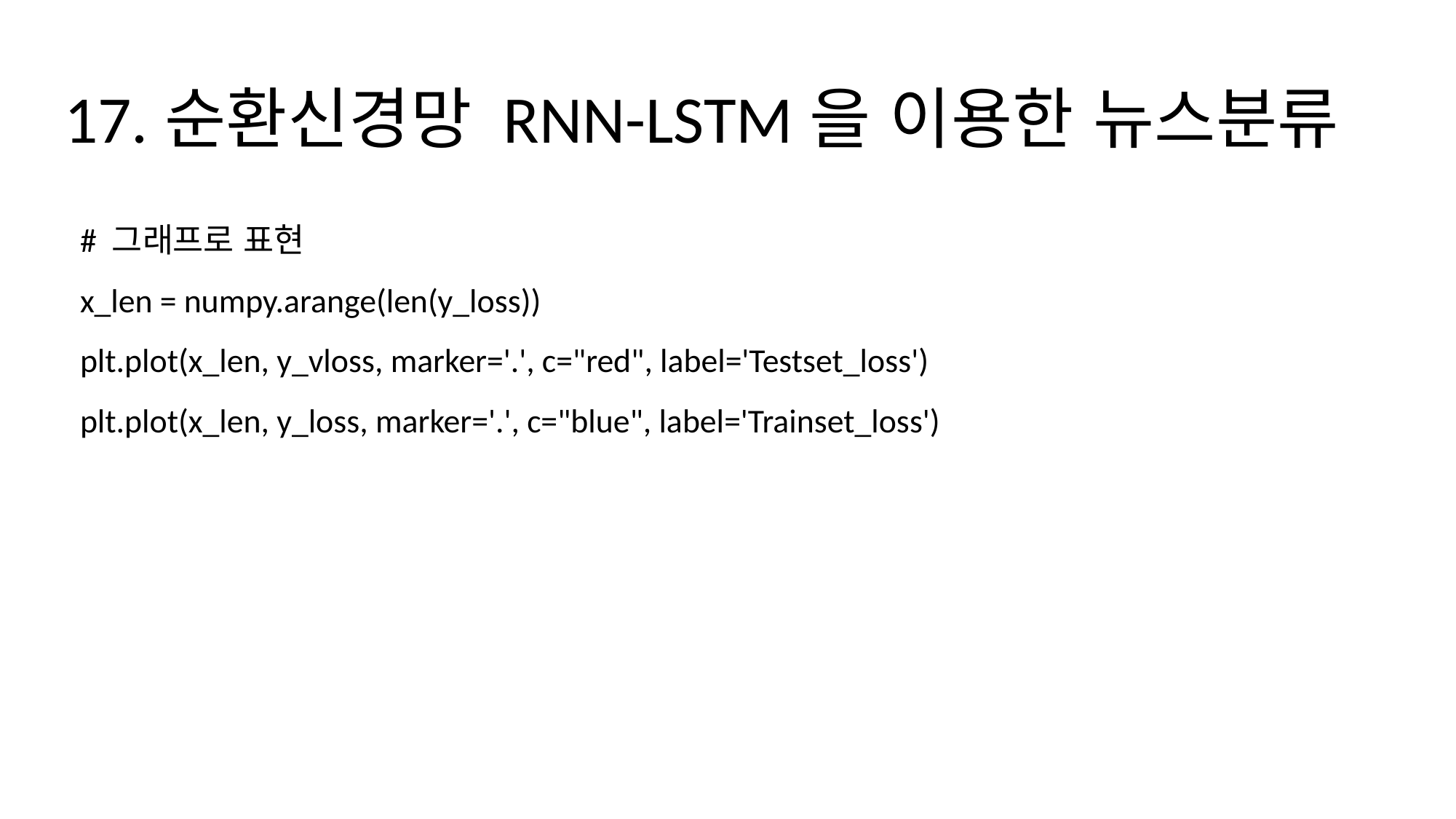

# 17.순환신경망 RNN-LSTM을 이용한 뉴스분류
# 그래프로 표현
x_len = numpy.arange(len(y_loss))
plt.plot(x_len, y_vloss, marker='.', c="red", label='Testset_loss')
plt.plot(x_len, y_loss, marker='.', c="blue", label='Trainset_loss')